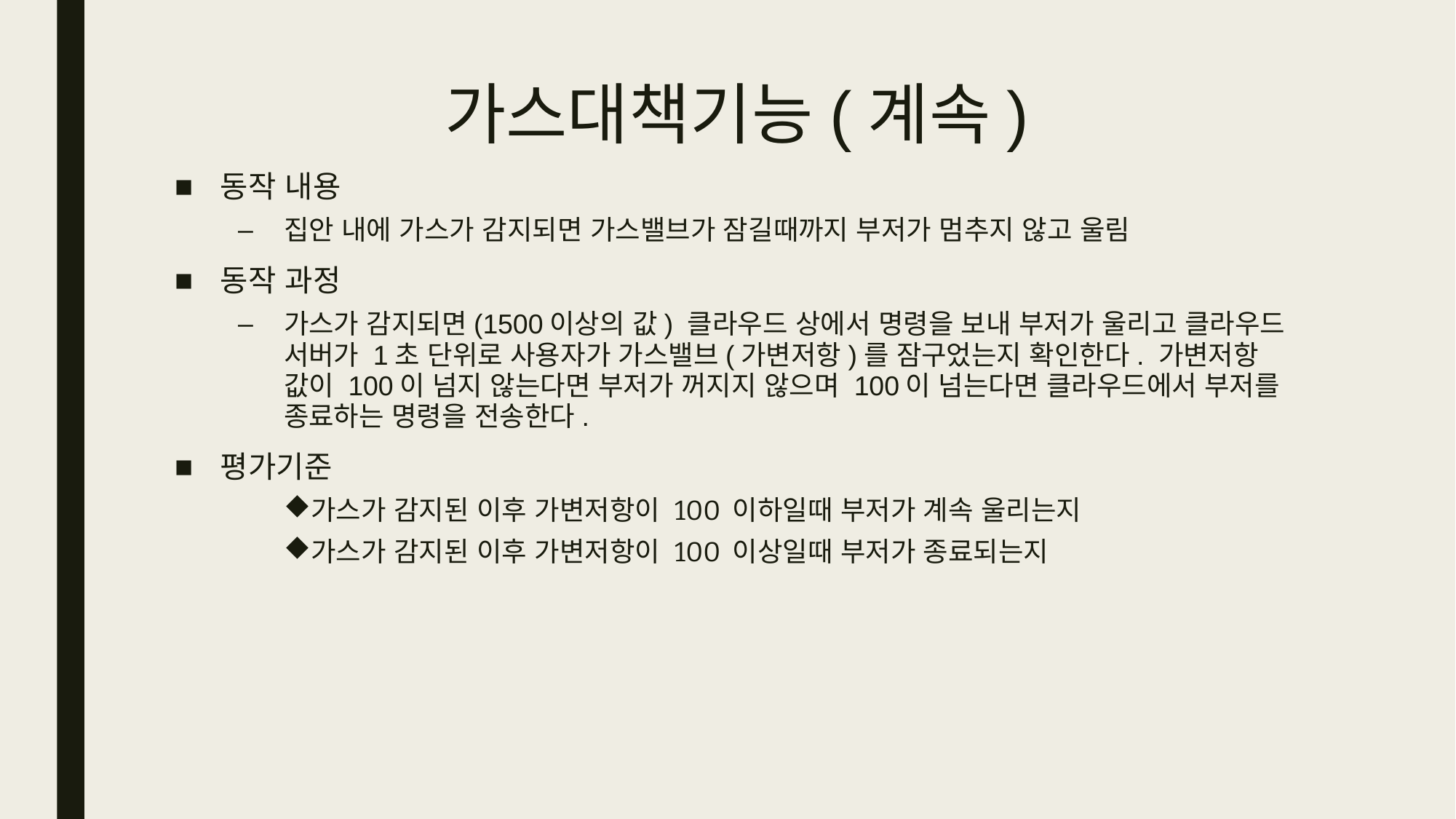

# 가스대책기능(계속)
동작 내용
집안 내에 가스가 감지되면 가스밸브가 잠길때까지 부저가 멈추지 않고 울림
동작 과정
가스가 감지되면(1500이상의 값) 클라우드 상에서 명령을 보내 부저가 울리고 클라우드 서버가 1초 단위로 사용자가 가스밸브(가변저항)를 잠구었는지 확인한다. 가변저항 값이 100이 넘지 않는다면 부저가 꺼지지 않으며 100이 넘는다면 클라우드에서 부저를 종료하는 명령을 전송한다.
평가기준
가스가 감지된 이후 가변저항이 100 이하일때 부저가 계속 울리는지
가스가 감지된 이후 가변저항이 100 이상일때 부저가 종료되는지